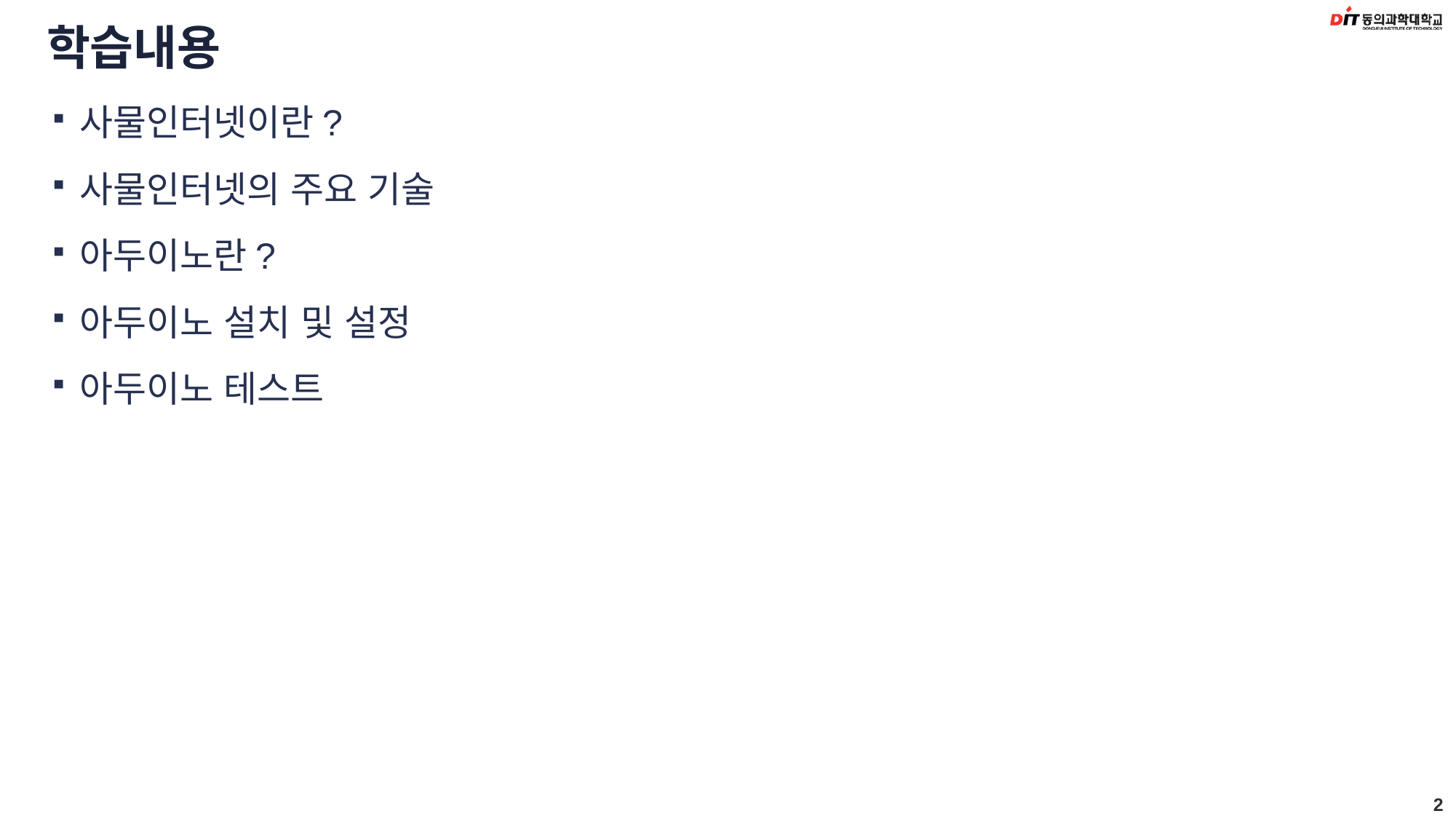

# 학습내용
사물인터넷이란?
사물인터넷의 주요 기술
아두이노란?
아두이노 설치 및 설정
아두이노 테스트
2